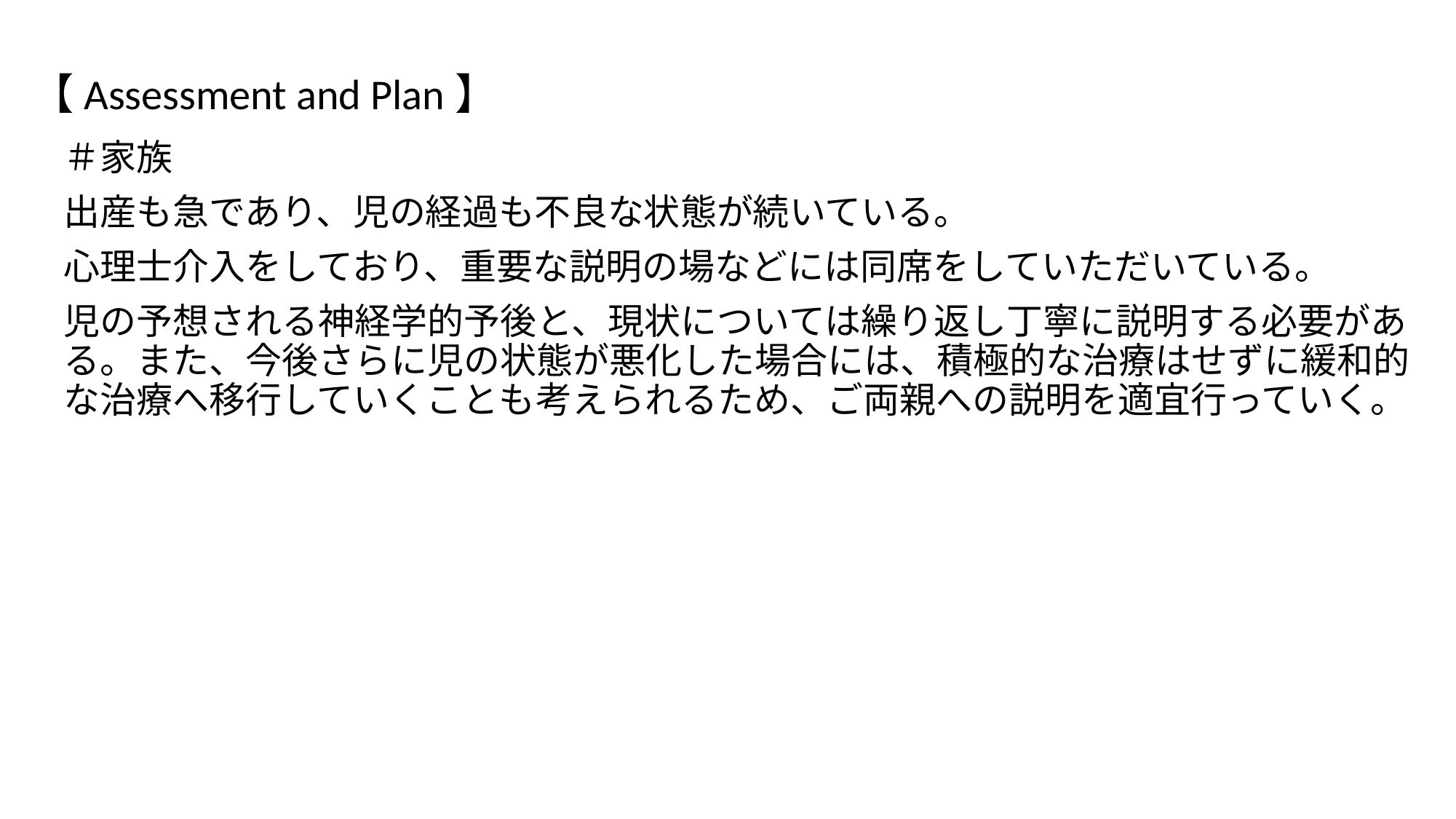

# 【Assessment and Plan】
＃家族
出産も急であり、児の経過も不良な状態が続いている。
心理士介入をしており、重要な説明の場などには同席をしていただいている。
児の予想される神経学的予後と、現状については繰り返し丁寧に説明する必要がある。また、今後さらに児の状態が悪化した場合には、積極的な治療はせずに緩和的な治療へ移行していくことも考えられるため、ご両親への説明を適宜行っていく。